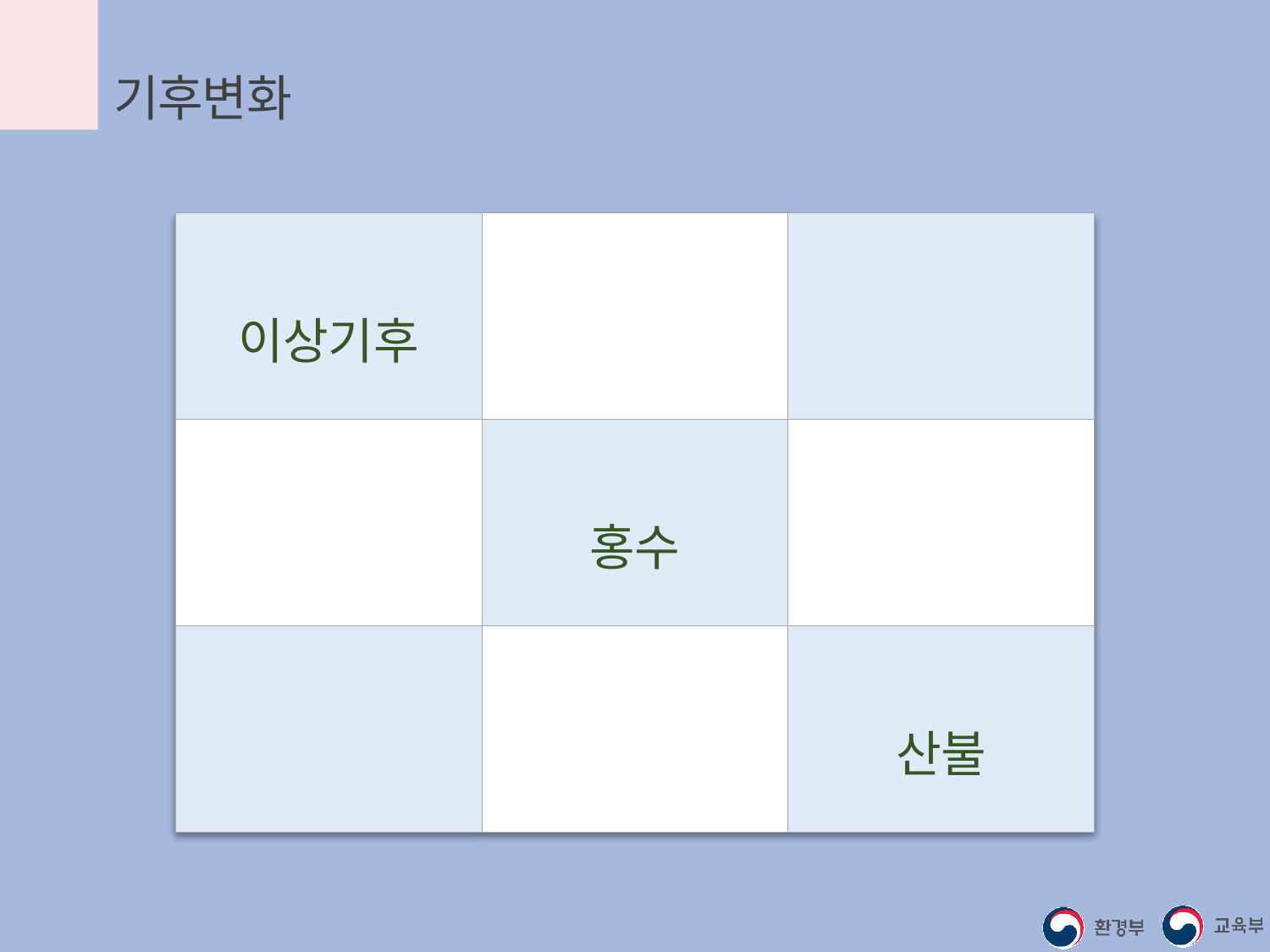

기후변화 9칸 빙고 게임하기
| 이상기후 |  |  |
| --- | --- | --- |
|  | 홍수 |  |
|  |  | 산불 |